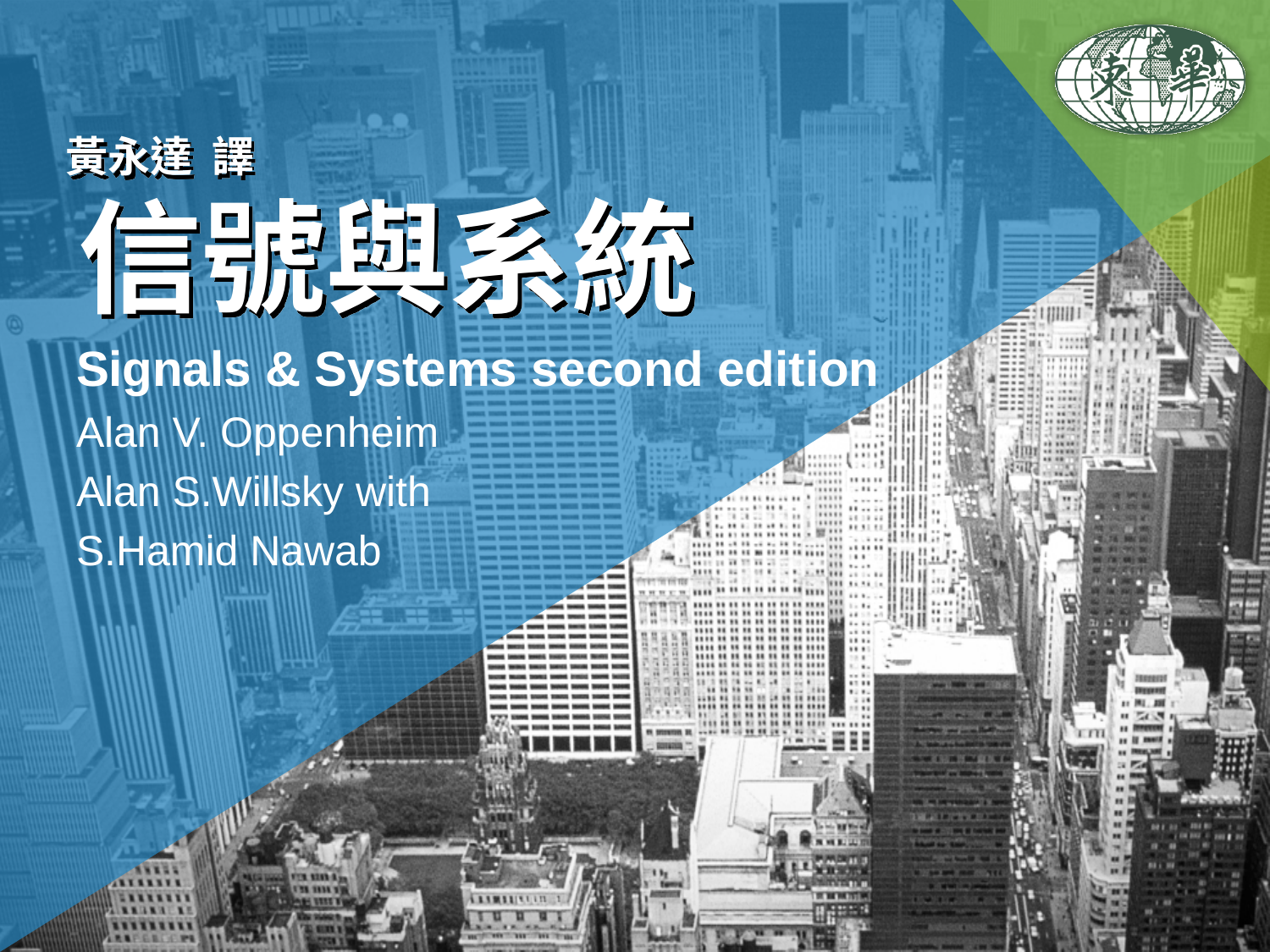

# 黃永達  譯 信號與系統
Signals & Systems second edition
Alan V. Oppenheim
Alan S.Willsky with
S.Hamid Nawab